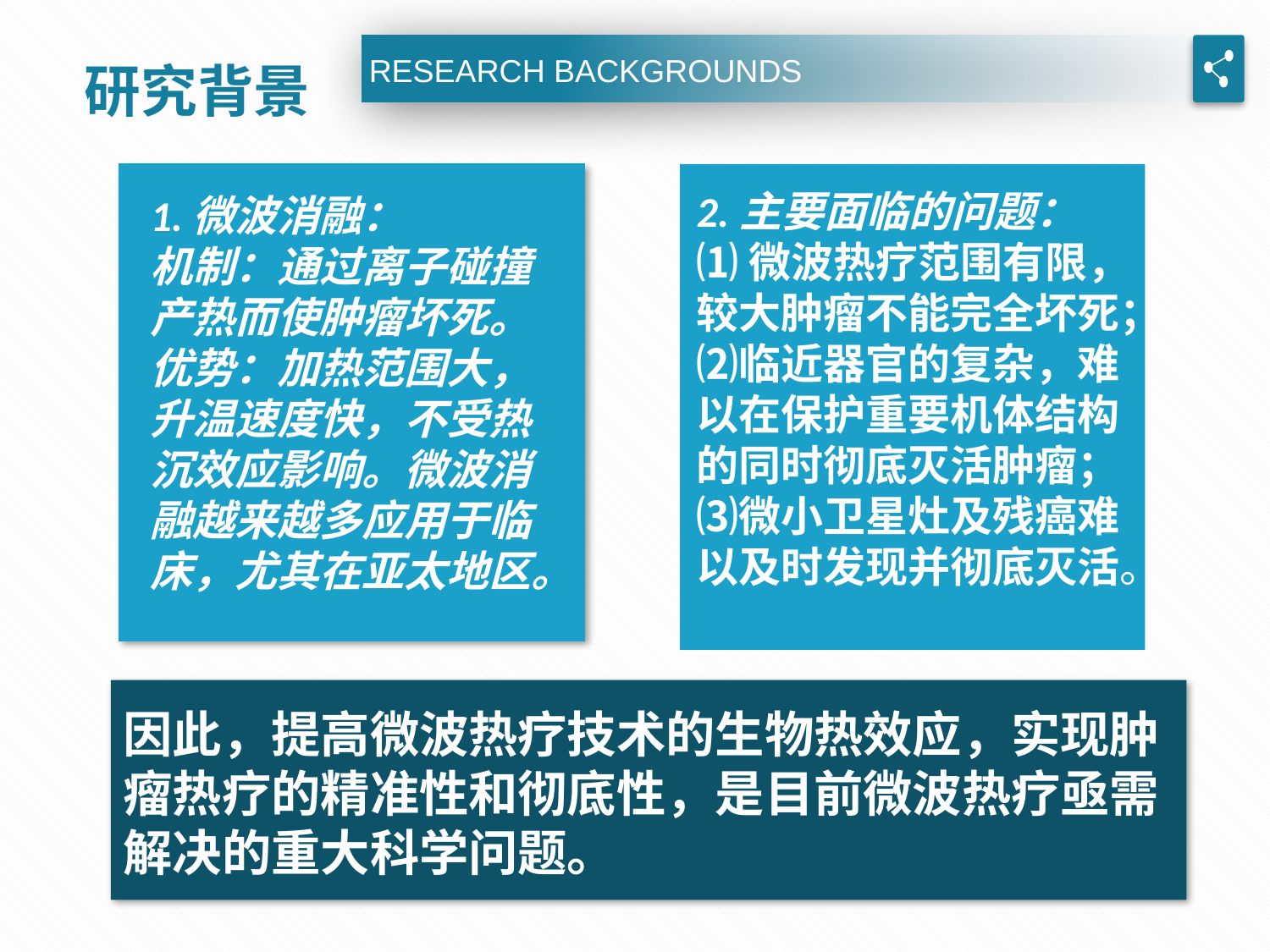

研究背景

RESEARCH BACKGROUNDS

2.主要面临的问题：
⑴微波热疗范围有限，较大肿瘤不能完全坏死；⑵临近器官的复杂，难以在保护重要机体结构的同时彻底灭活肿瘤；⑶微小卫星灶及残癌难以及时发现并彻底灭活。

1.微波消融：
机制：通过离子碰撞产热而使肿瘤坏死。
优势：加热范围大，升温速度快，不受热沉效应影响。微波消融越来越多应用于临床，尤其在亚太地区。

因此，提高微波热疗技术的生物热效应，实现肿瘤热疗的精准性和彻底性，是目前微波热疗亟需解决的重大科学问题。